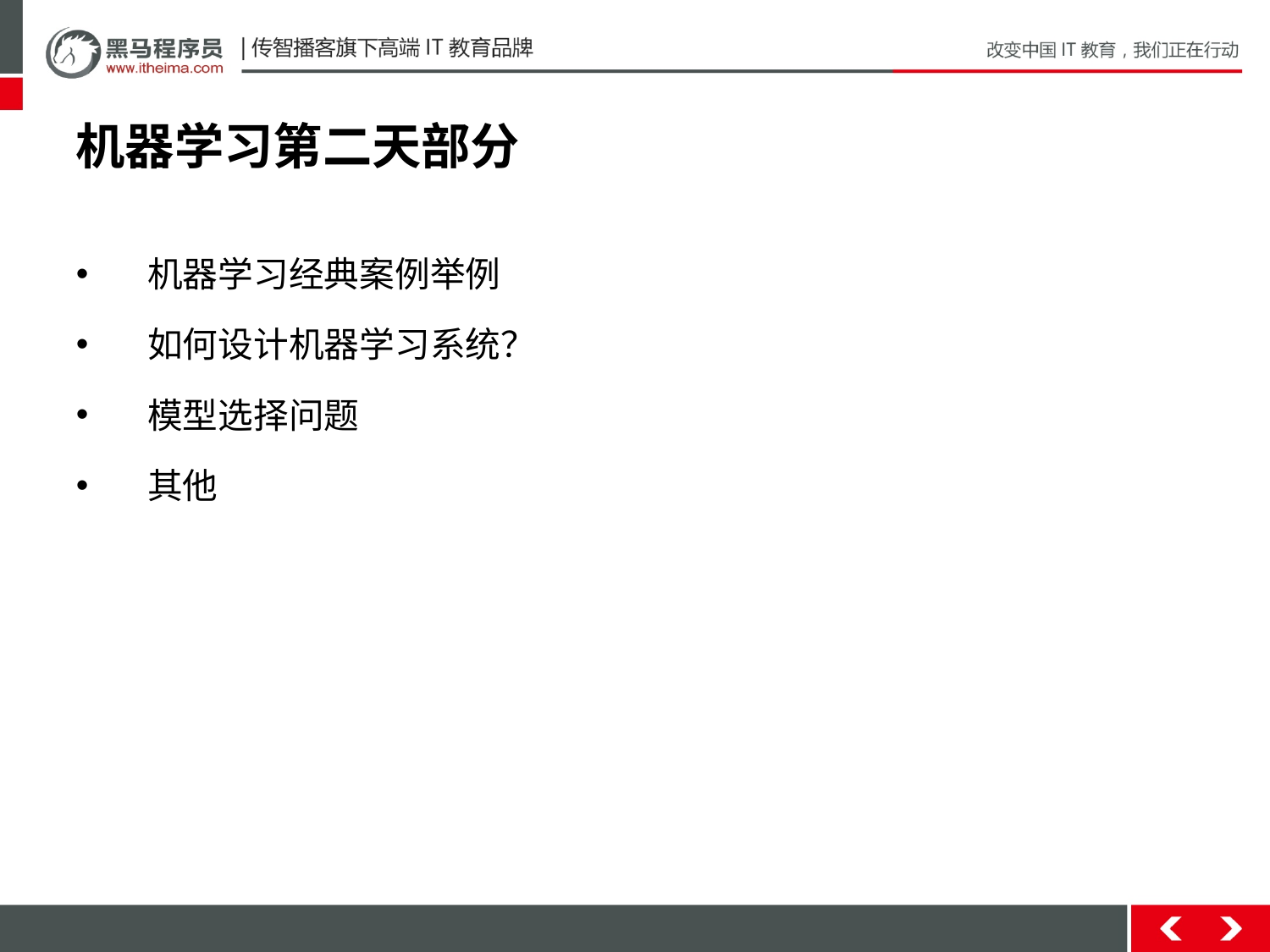

# 机器学习第二天部分
机器学习经典案例举例
如何设计机器学习系统？
模型选择问题
其他